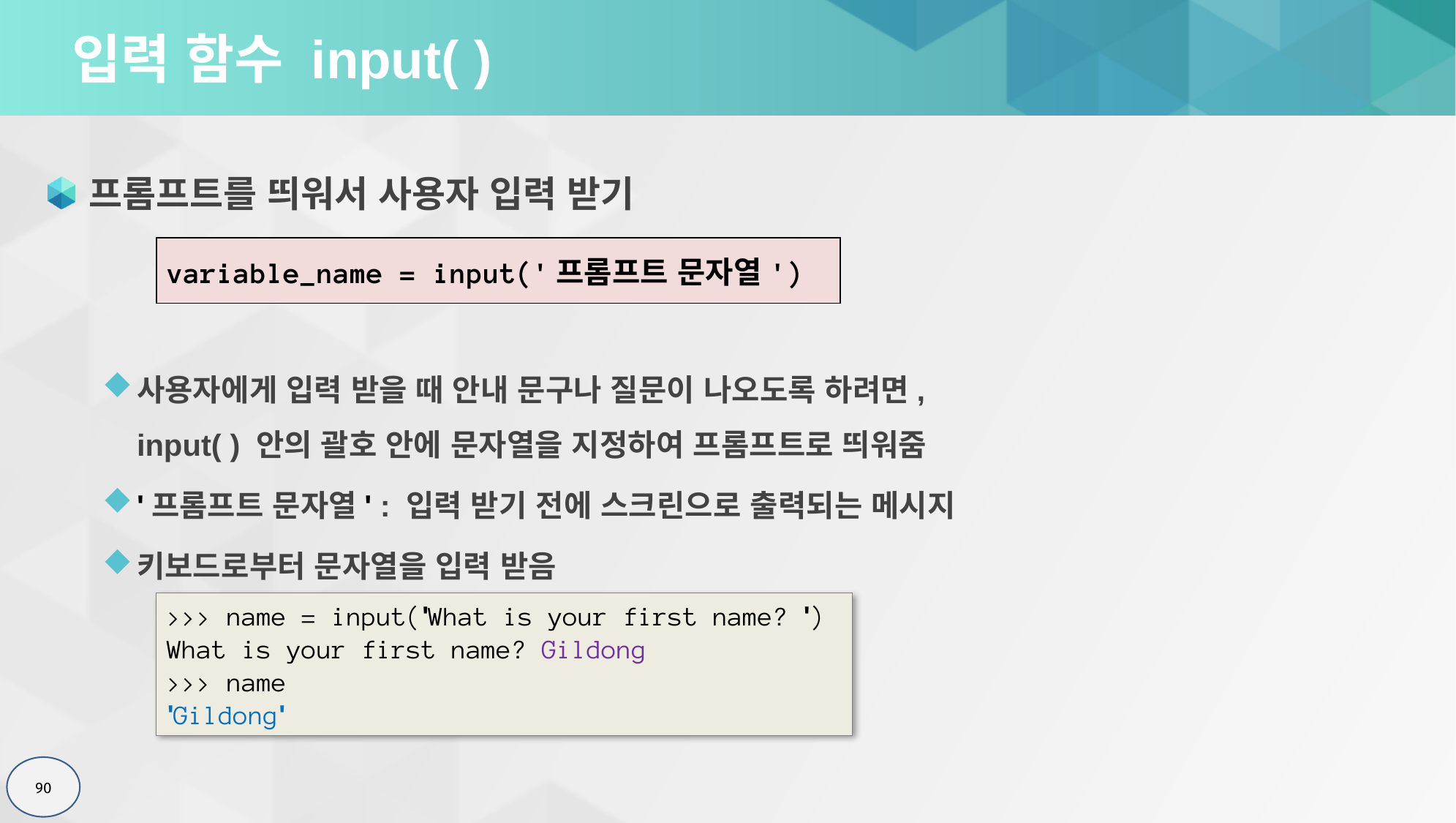

# 입력 함수 input( )
프롬프트를 띄워서 사용자 입력 받기

사용자에게 입력 받을 때 안내 문구나 질문이 나오도록 하려면,
input( ) 안의 괄호 안에 문자열을 지정하여 프롬프트로 띄워줌
'프롬프트 문자열' : 입력 받기 전에 스크린으로 출력되는 메시지
키보드로부터 문자열을 입력 받음
| variable\_name = input('프롬프트 문자열') |
| --- |
>>> name = input('What is your first name? ')
What is your first name? Gildong
>>> name
'Gildong'